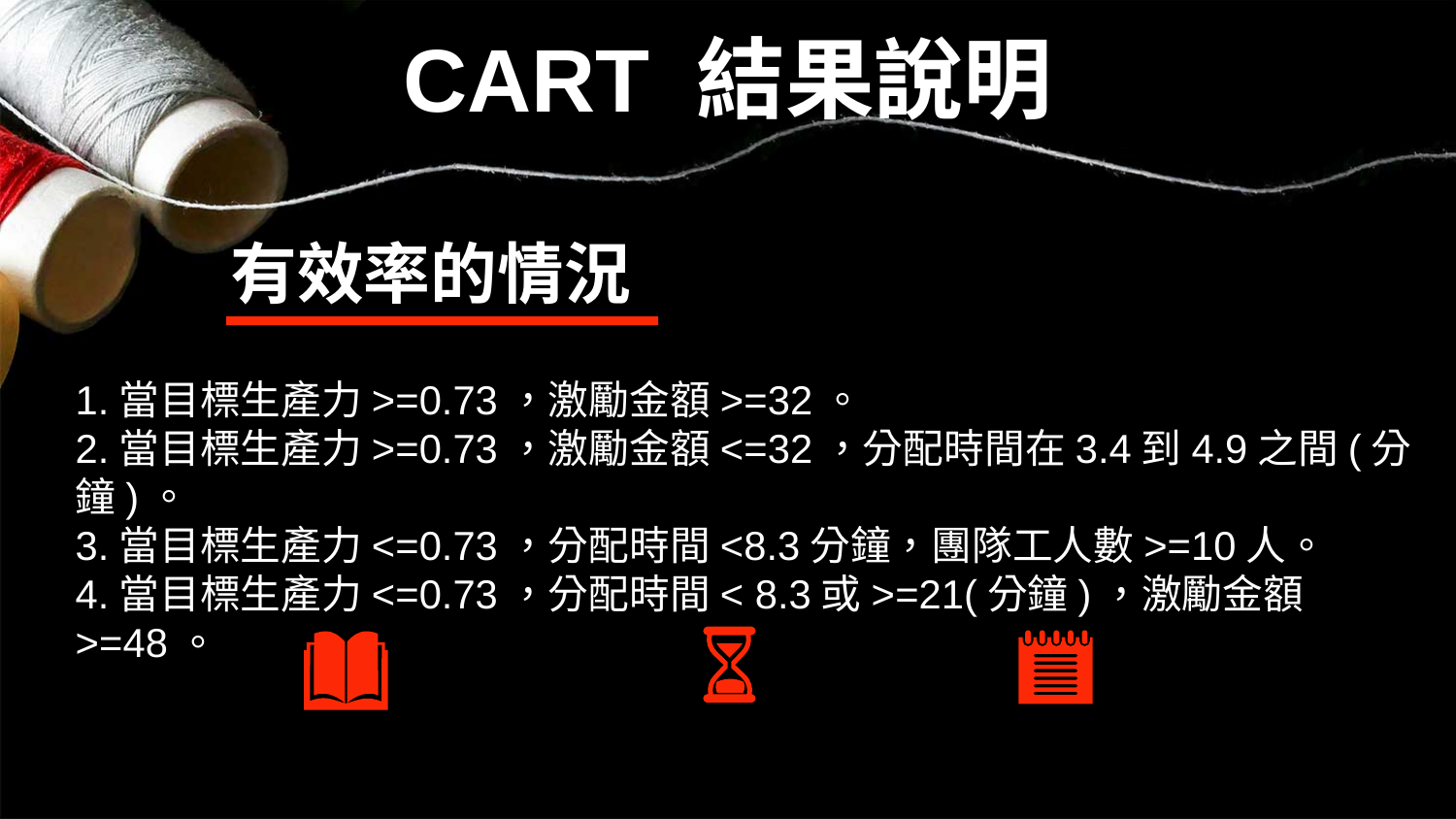

CART 結果說明
有效率的情況

1.當目標生產力>=0.73，激勵金額>=32。
2.當目標生產力>=0.73，激勵金額<=32，分配時間在3.4到4.9之間(分鐘)。
3.當目標生產力<=0.73，分配時間<8.3分鐘，團隊工人數>=10人。
4.當目標生產力<=0.73，分配時間< 8.3或>=21(分鐘)，激勵金額>=48。